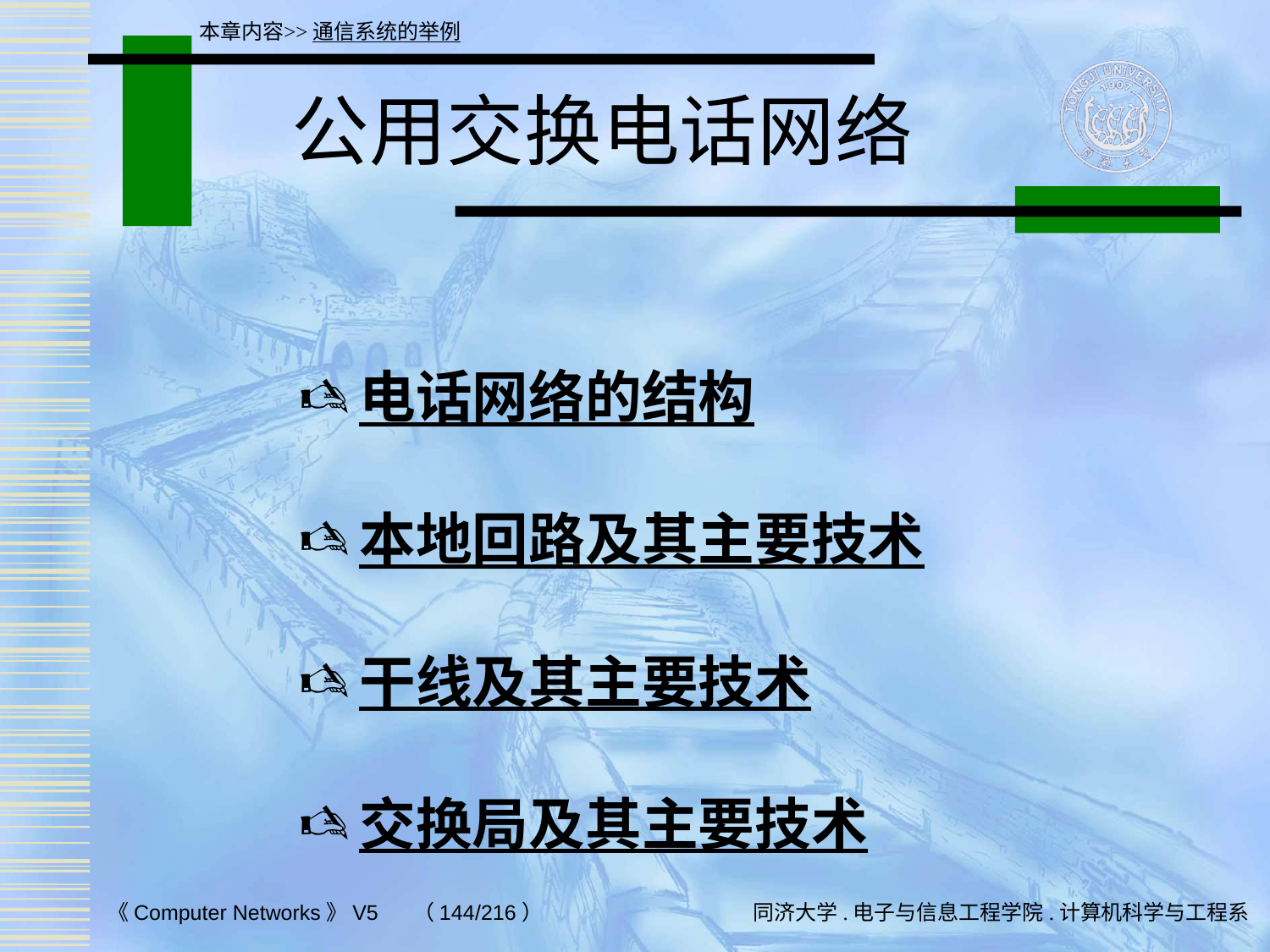

本章内容>>通信系统的举例
# 公用交换电话网络
电话网络的结构
本地回路及其主要技术
干线及其主要技术
交换局及其主要技术